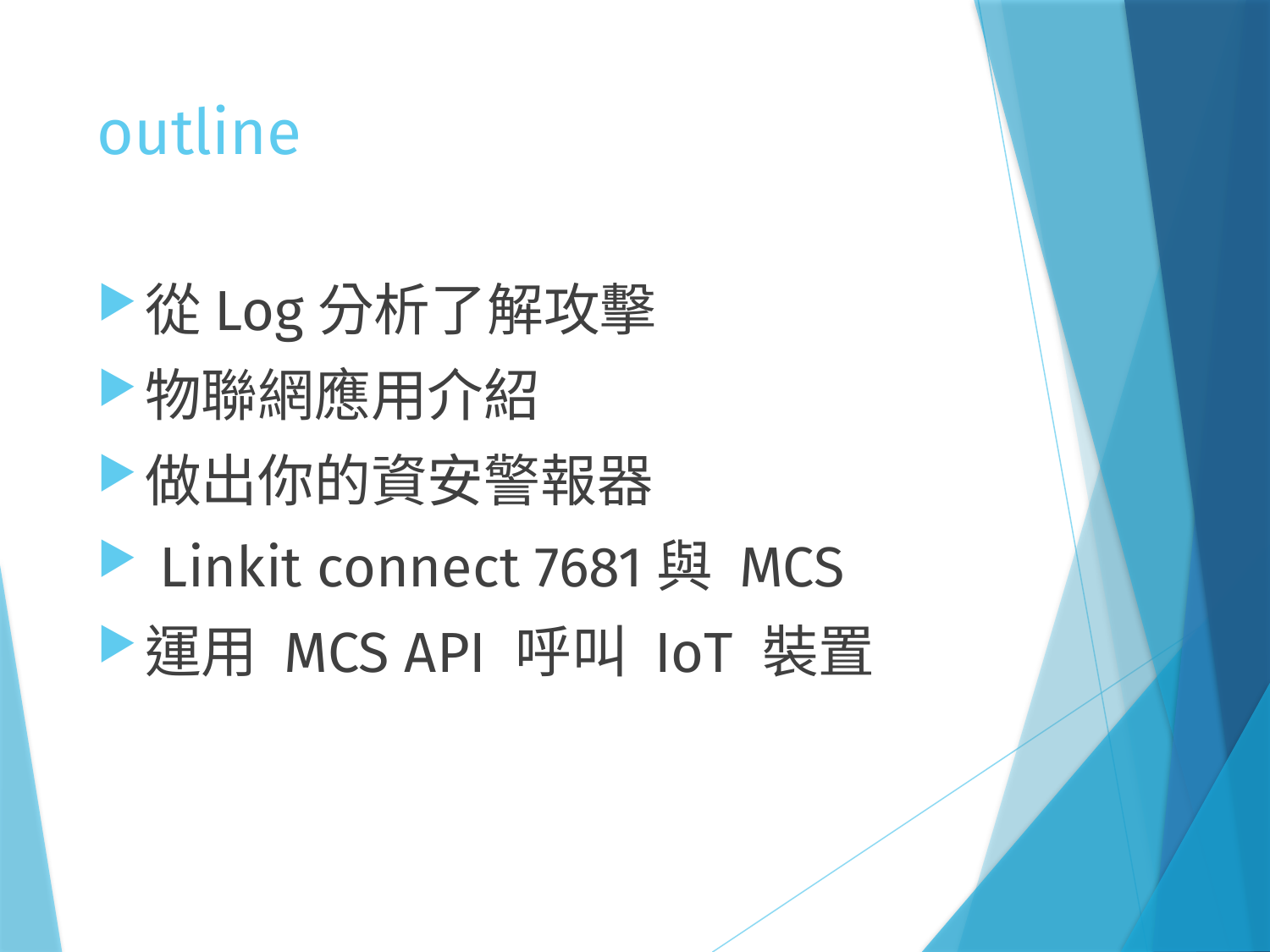

# outline
從Log分析了解攻擊
物聯網應用介紹
做出你的資安警報器
 Linkit connect 7681與 MCS
運用 MCS API 呼叫 IoT 裝置